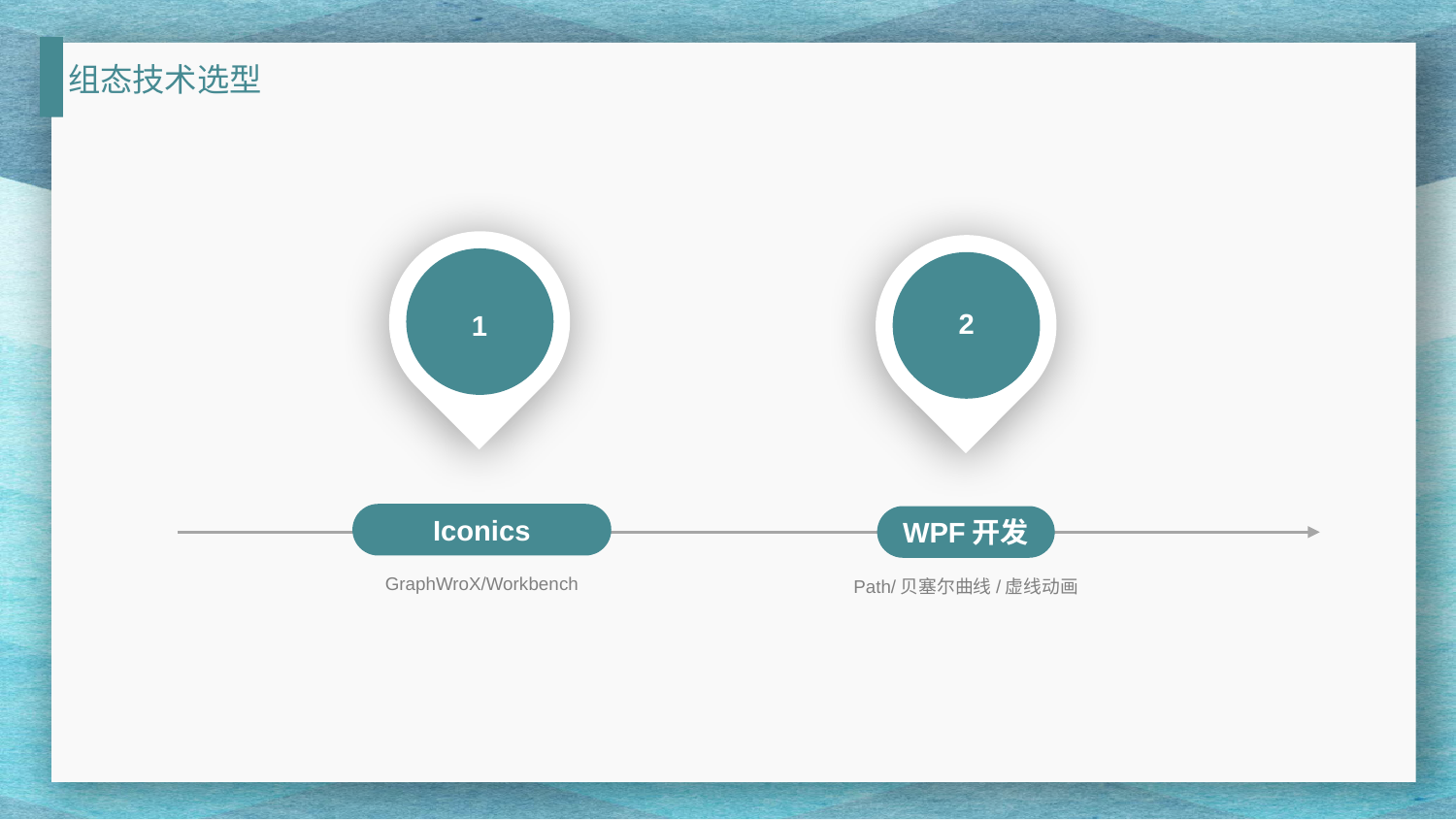

组态技术选型

1

2
Iconics
WPF开发
GraphWroX/Workbench
Path/贝塞尔曲线/虚线动画